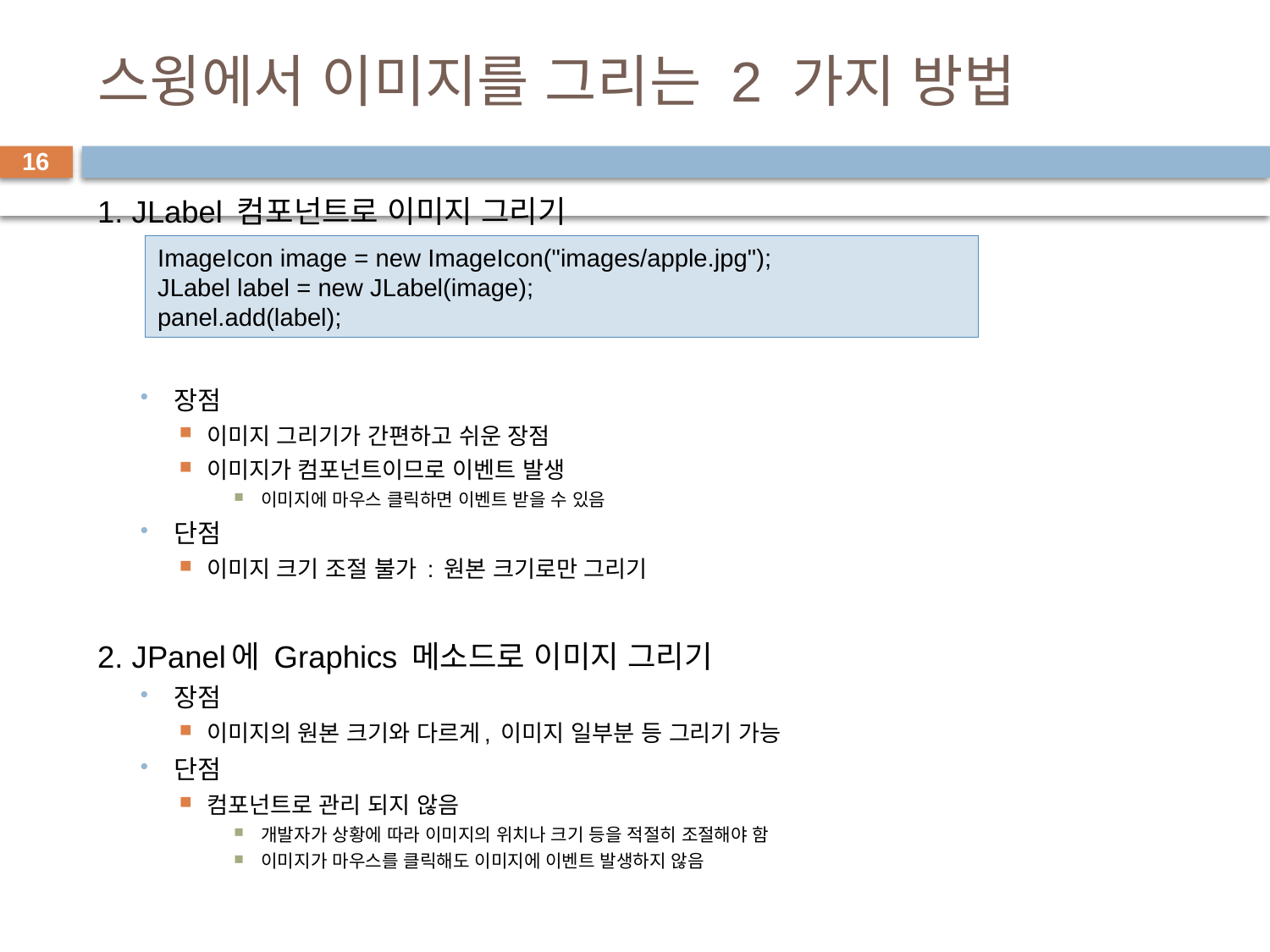

# 스윙에서 이미지를 그리는 2 가지 방법
16
1. JLabel 컴포넌트로 이미지 그리기

장점
이미지 그리기가 간편하고 쉬운 장점
이미지가 컴포넌트이므로 이벤트 발생
이미지에 마우스 클릭하면 이벤트 받을 수 있음
단점
이미지 크기 조절 불가 : 원본 크기로만 그리기

2. JPanel에 Graphics 메소드로 이미지 그리기
장점
이미지의 원본 크기와 다르게, 이미지 일부분 등 그리기 가능
단점
컴포넌트로 관리 되지 않음
개발자가 상황에 따라 이미지의 위치나 크기 등을 적절히 조절해야 함
이미지가 마우스를 클릭해도 이미지에 이벤트 발생하지 않음
ImageIcon image = new ImageIcon("images/apple.jpg");
JLabel label = new JLabel(image);
panel.add(label);